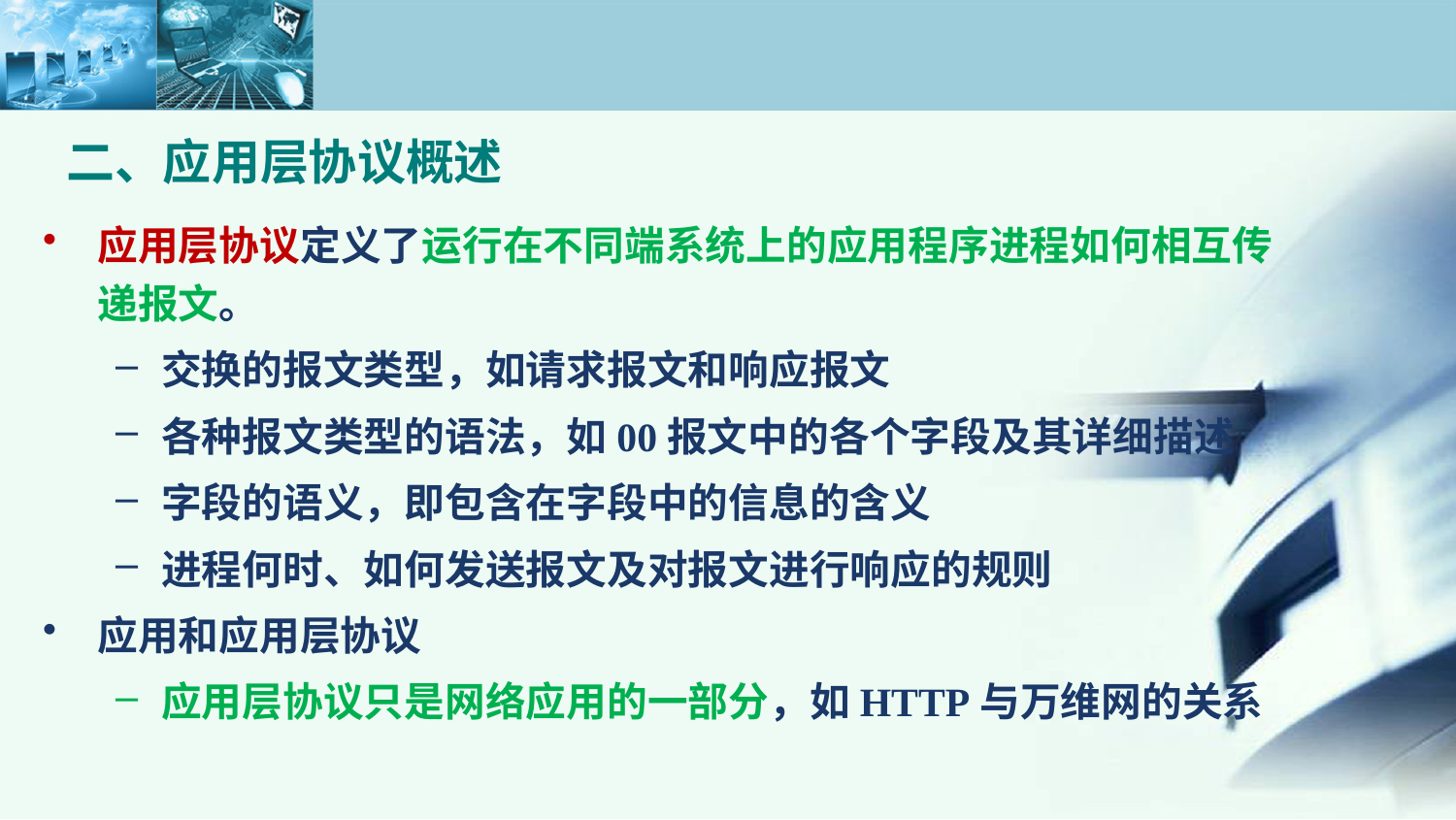

二、应用层协议概述
应用层协议定义了运行在不同端系统上的应用程序进程如何相互传递报文。
交换的报文类型，如请求报文和响应报文
各种报文类型的语法，如00报文中的各个字段及其详细描述
字段的语义，即包含在字段中的信息的含义
进程何时、如何发送报文及对报文进行响应的规则
应用和应用层协议
应用层协议只是网络应用的一部分，如HTTP与万维网的关系